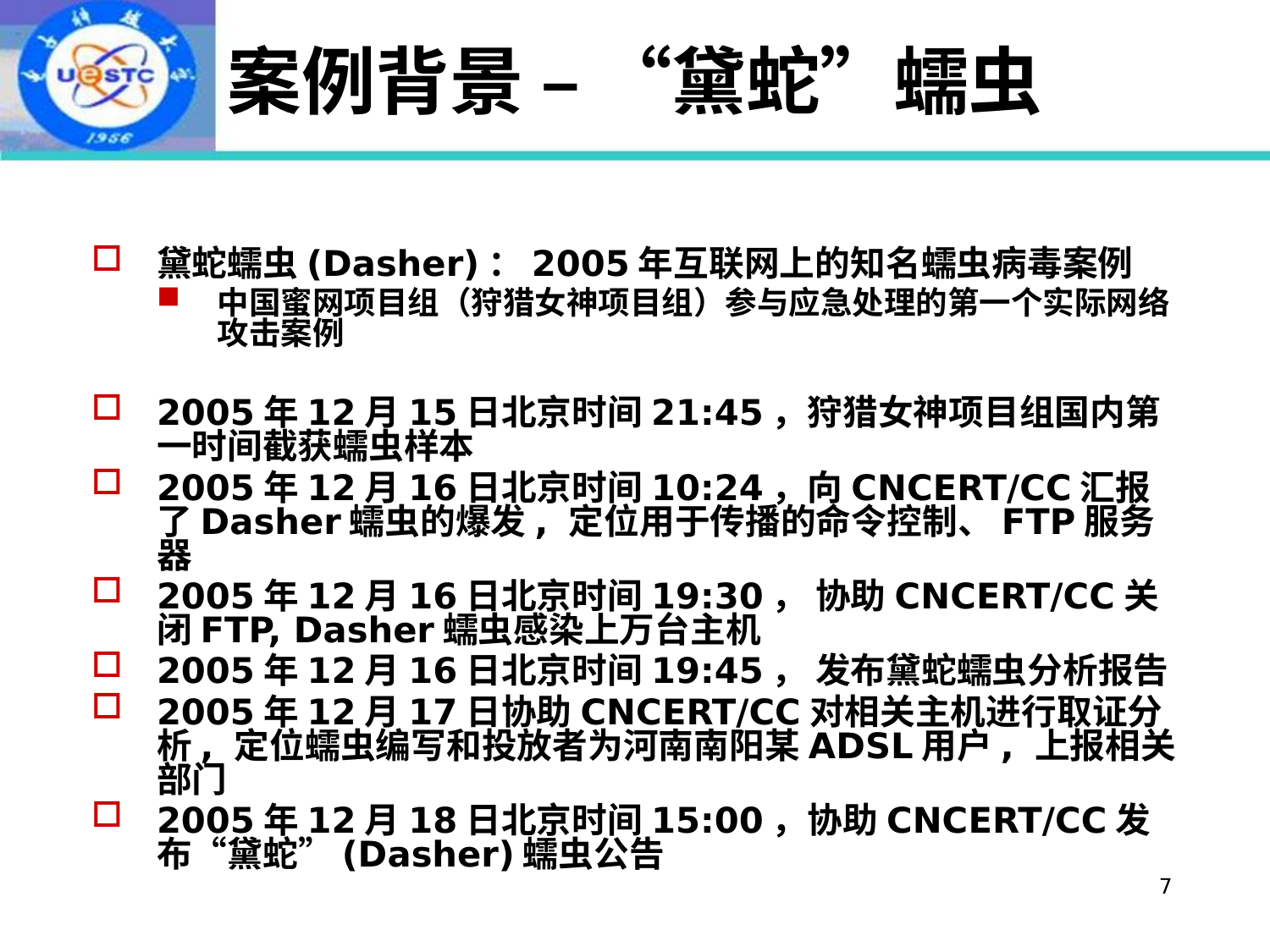

# 案例背景 – “黛蛇”蠕虫
黛蛇蠕虫(Dasher)：2005年互联网上的知名蠕虫病毒案例
中国蜜网项目组（狩猎女神项目组）参与应急处理的第一个实际网络攻击案例

2005年12月15日北京时间21:45，狩猎女神项目组国内第一时间截获蠕虫样本
2005年12月16日北京时间10:24，向CNCERT/CC汇报了Dasher蠕虫的爆发, 定位用于传播的命令控制、FTP服务器
2005年12月16日北京时间19:30， 协助CNCERT/CC关闭FTP, Dasher蠕虫感染上万台主机
2005年12月16日北京时间19:45， 发布黛蛇蠕虫分析报告
2005年12月17日协助CNCERT/CC对相关主机进行取证分析, 定位蠕虫编写和投放者为河南南阳某ADSL用户, 上报相关部门
2005年12月18日北京时间15:00，协助CNCERT/CC发布“黛蛇”(Dasher)蠕虫公告

7